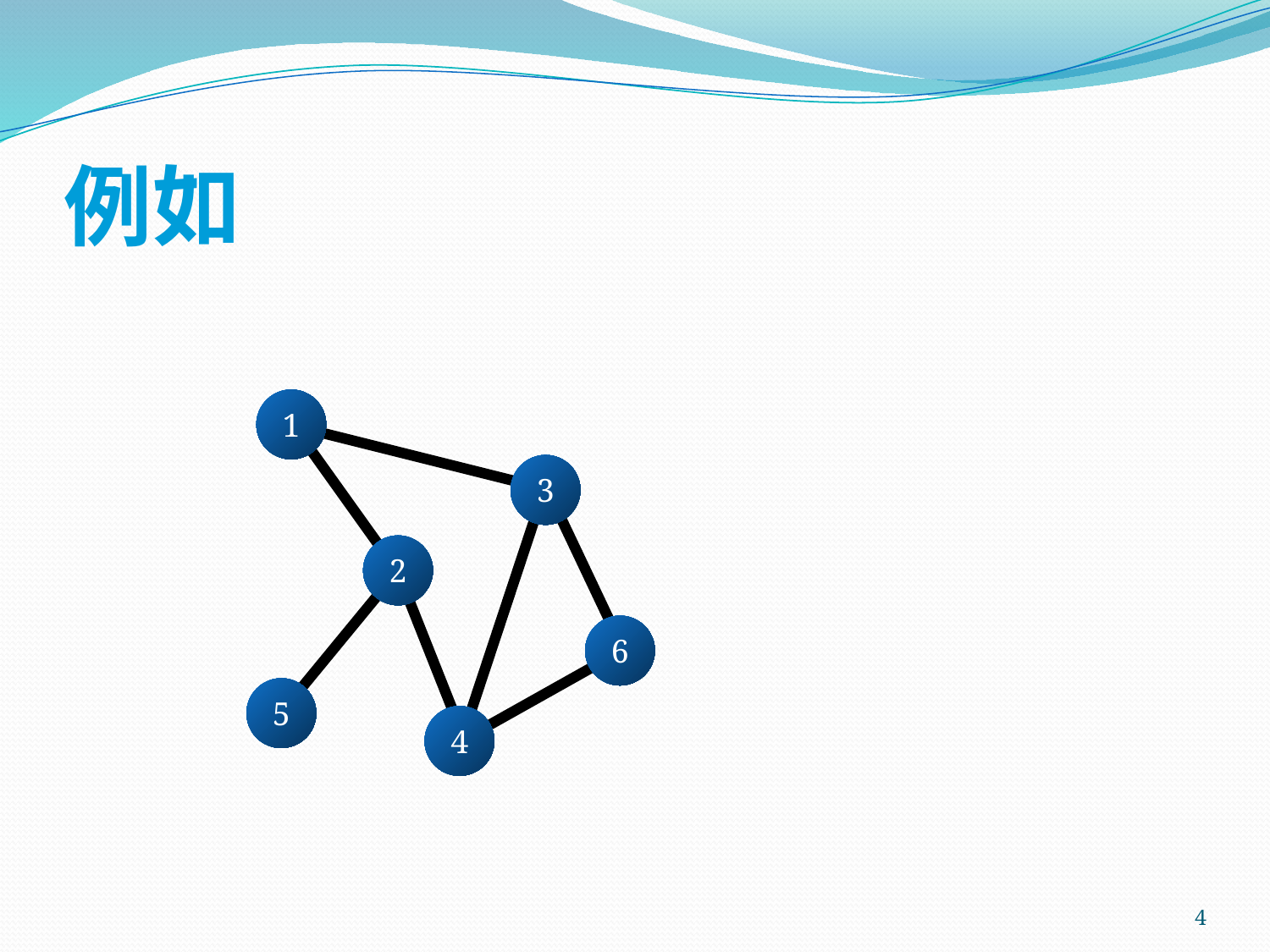

# 例如
1

3

2

6

5
4
4